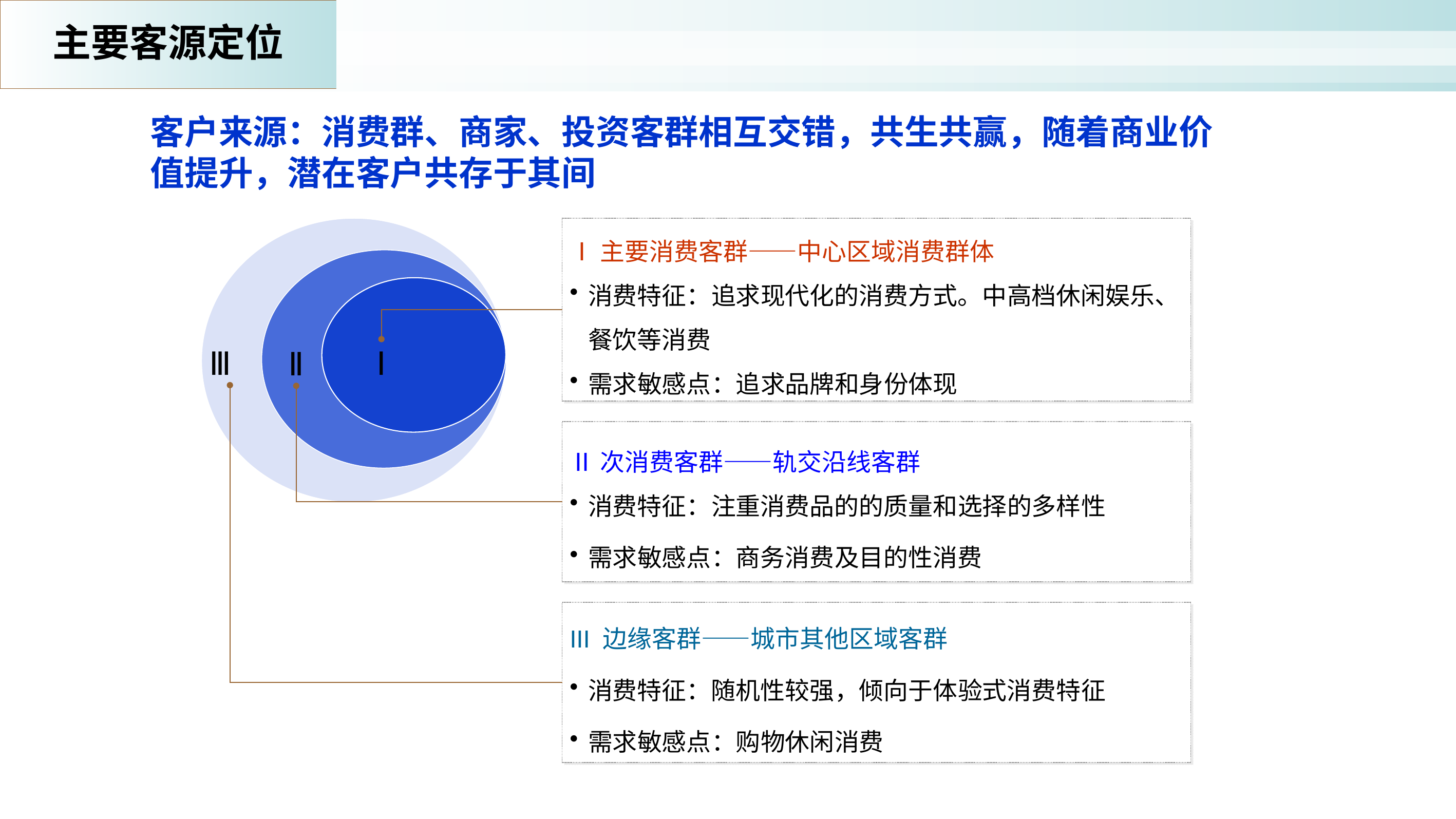

主要客源定位
客户来源：消费群、商家、投资客群相互交错，共生共赢，随着商业价值提升，潜在客户共存于其间

Ⅰ主要消费客群——中心区域消费群体
消费特征：追求现代化的消费方式。中高档休闲娱乐、餐饮等消费
需求敏感点：追求品牌和身份体现
Ⅲ
Ⅰ
Ⅱ
Ⅱ次消费客群——轨交沿线客群
消费特征：注重消费品的的质量和选择的多样性
需求敏感点：商务消费及目的性消费
III 边缘客群——城市其他区域客群
消费特征：随机性较强，倾向于体验式消费特征
需求敏感点：购物休闲消费